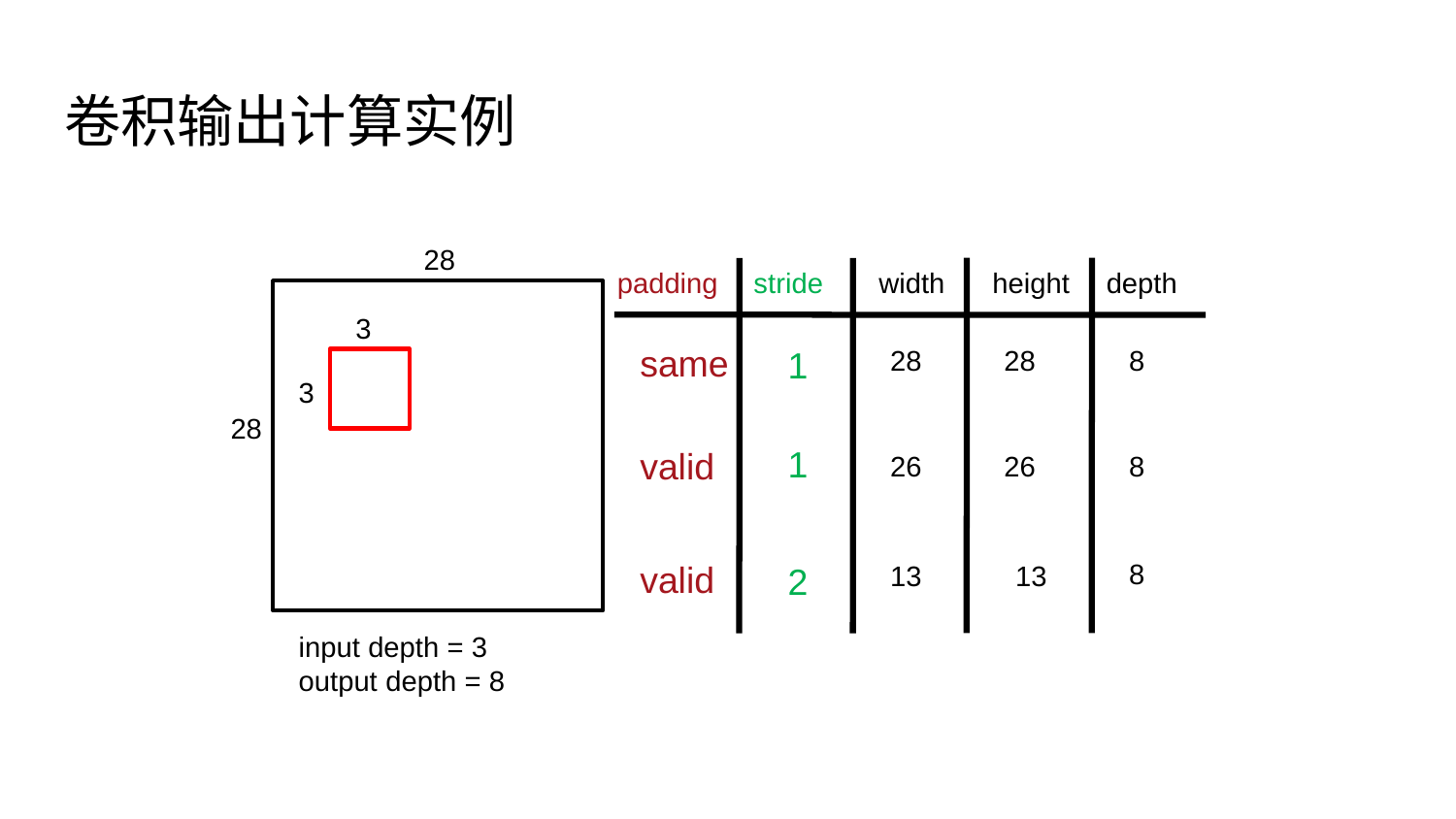

# 卷积输出计算实例
28
padding
stride
width
height
depth

3
same
28
28
8
1

3
28
1
valid
26
26
8
8
valid
13
13
2
input depth = 3
output depth = 8